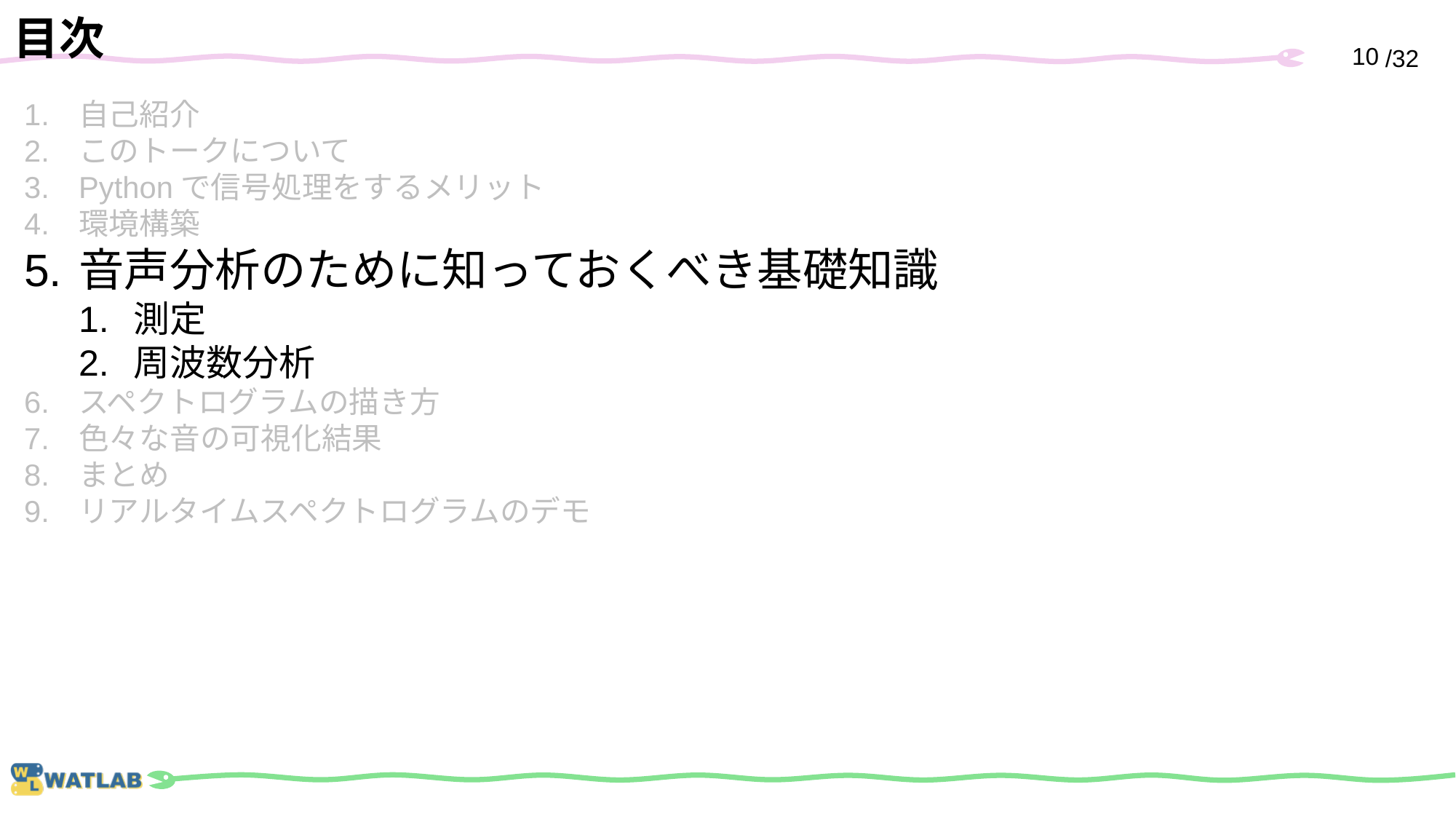

目次
10
自己紹介
このトークについて
Pythonで信号処理をするメリット
環境構築
音声分析のために知っておくべき基礎知識
測定
周波数分析
スペクトログラムの描き方
色々な音の可視化結果
まとめ
リアルタイムスペクトログラムのデモ